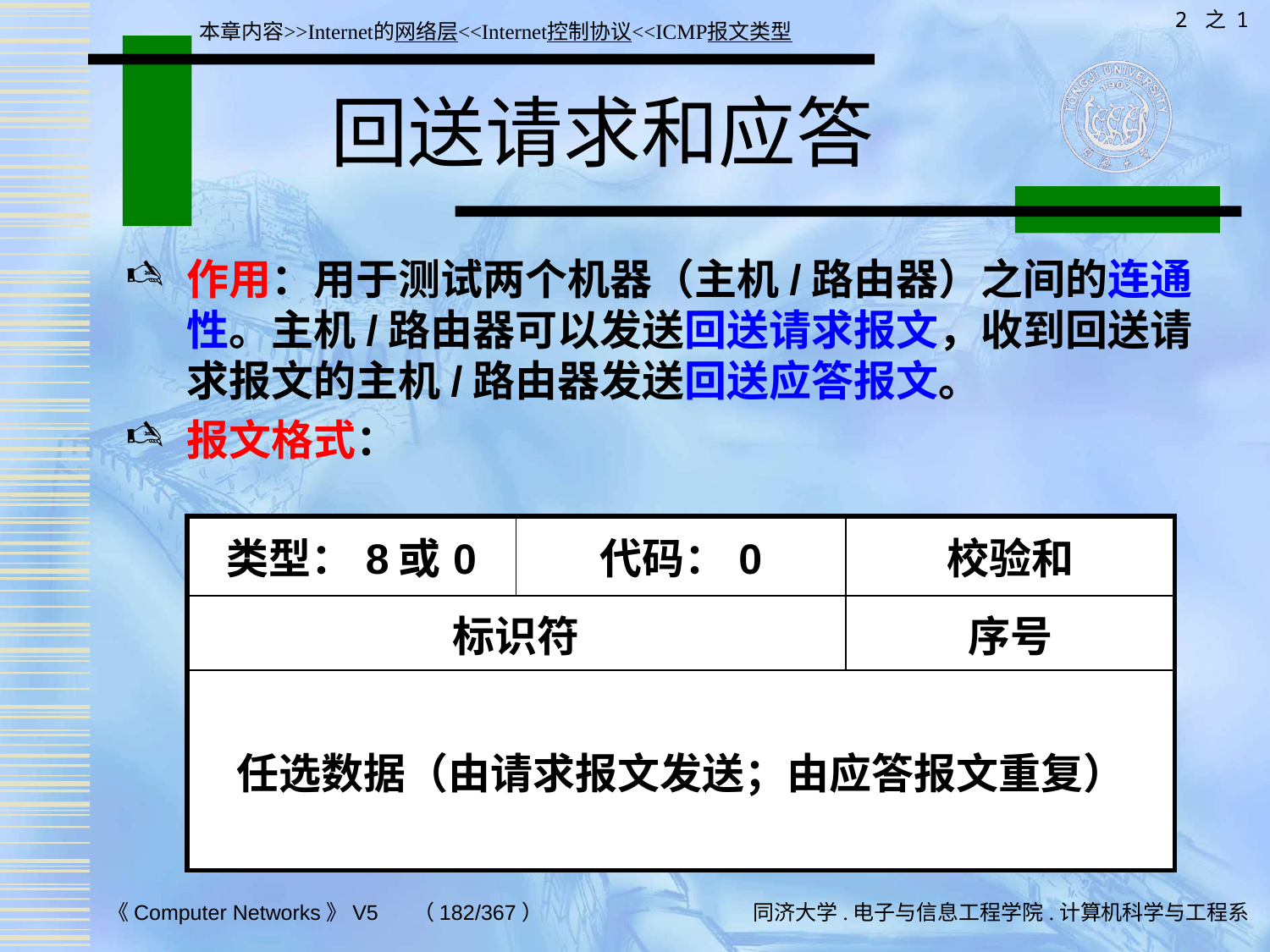

2 之 1
本章内容>>Internet的网络层<<Internet控制协议<<ICMP报文类型
# 回送请求和应答
作用：用于测试两个机器（主机/路由器）之间的连通性。主机/路由器可以发送回送请求报文，收到回送请求报文的主机/路由器发送回送应答报文。
报文格式：
| 类型：8或0 | 代码：0 | 校验和 |
| --- | --- | --- |
| 标识符 |  | 序号 |
| 任选数据（由请求报文发送；由应答报文重复） |  |  |